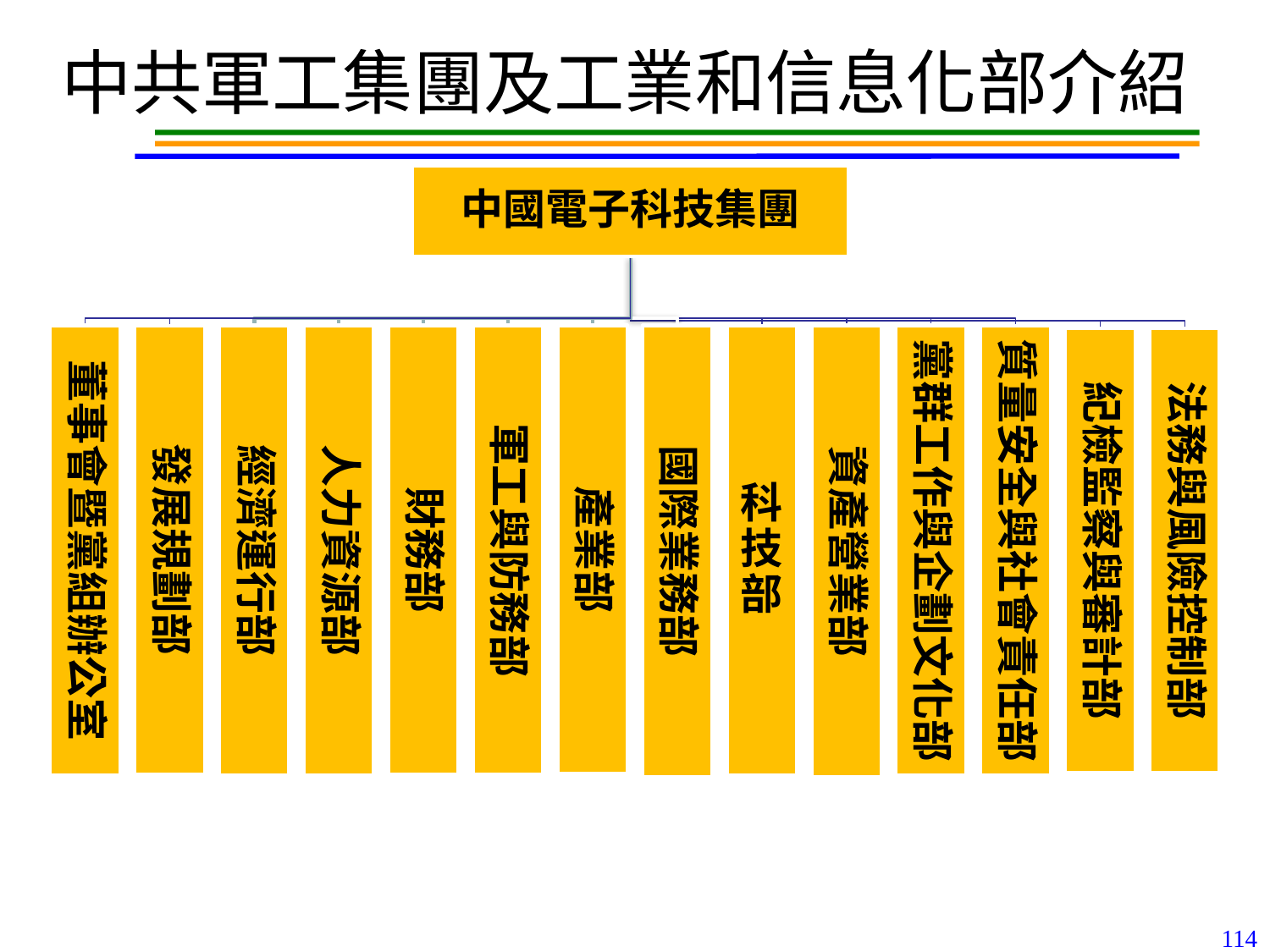

# 中共軍工集團及工業和信息化部介紹
中國電子科技集團
董事會暨黨組辦公室
發展規劃部
經濟運行部
人力資源部
財務部
軍工與防務部
產業部
國際業務部
科技部
資產營業部
黨群工作與企劃文化部
質量安全與社會責任部
紀檢監察與審計部
法務與風險控制部
114